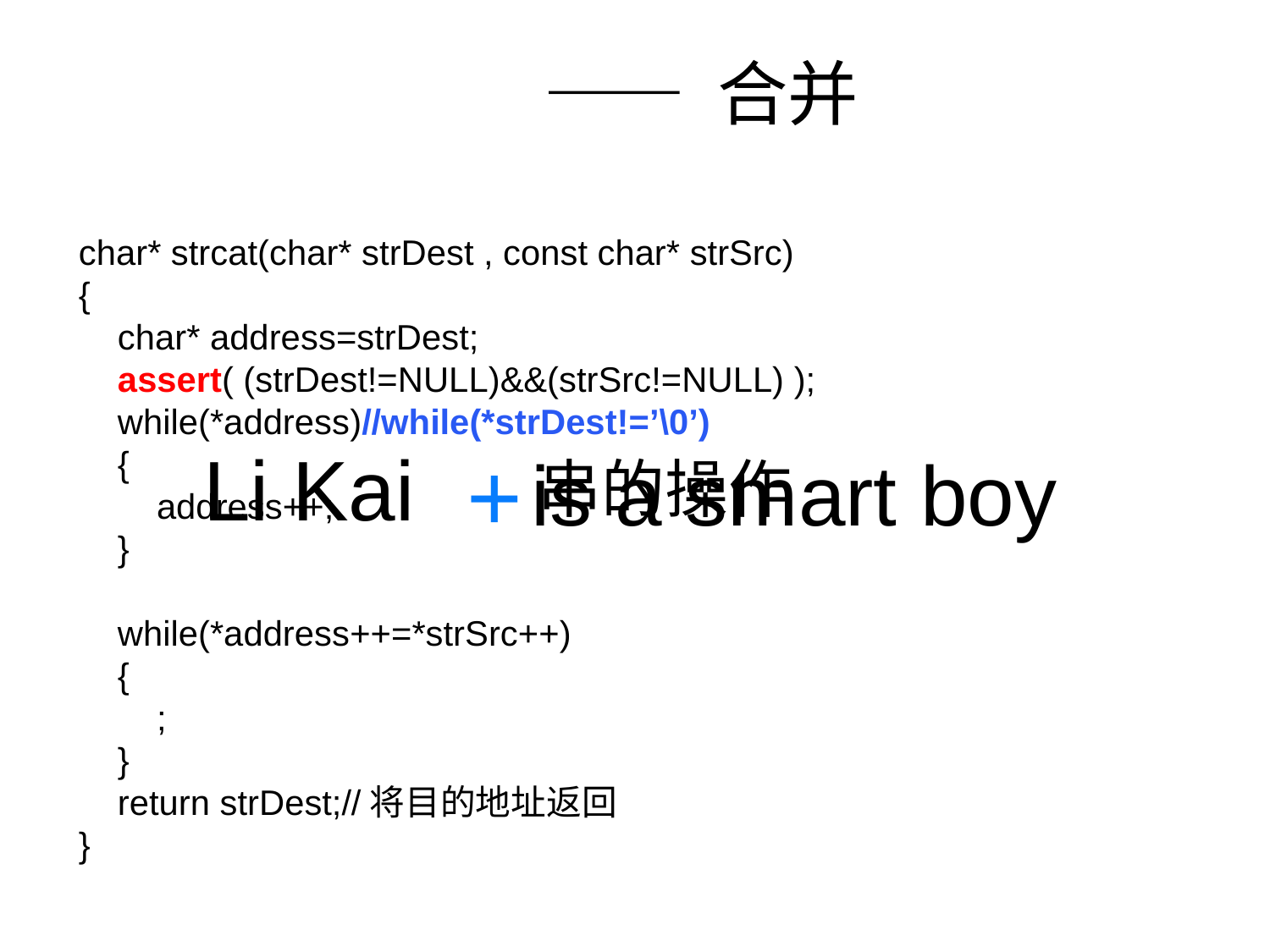

—— 合并
char* strcat(char* strDest , const char* strSrc)
{
    char* address=strDest;
    assert( (strDest!=NULL)&&(strSrc!=NULL) );
    while(*address)//while(*strDest!=’\0’)
    {
        address++;
    }

    while(*address++=*strSrc++)
    {
        ;
    }
    return strDest;//将目的地址返回
}
Li Kai
+
is a smart boy
串的操作